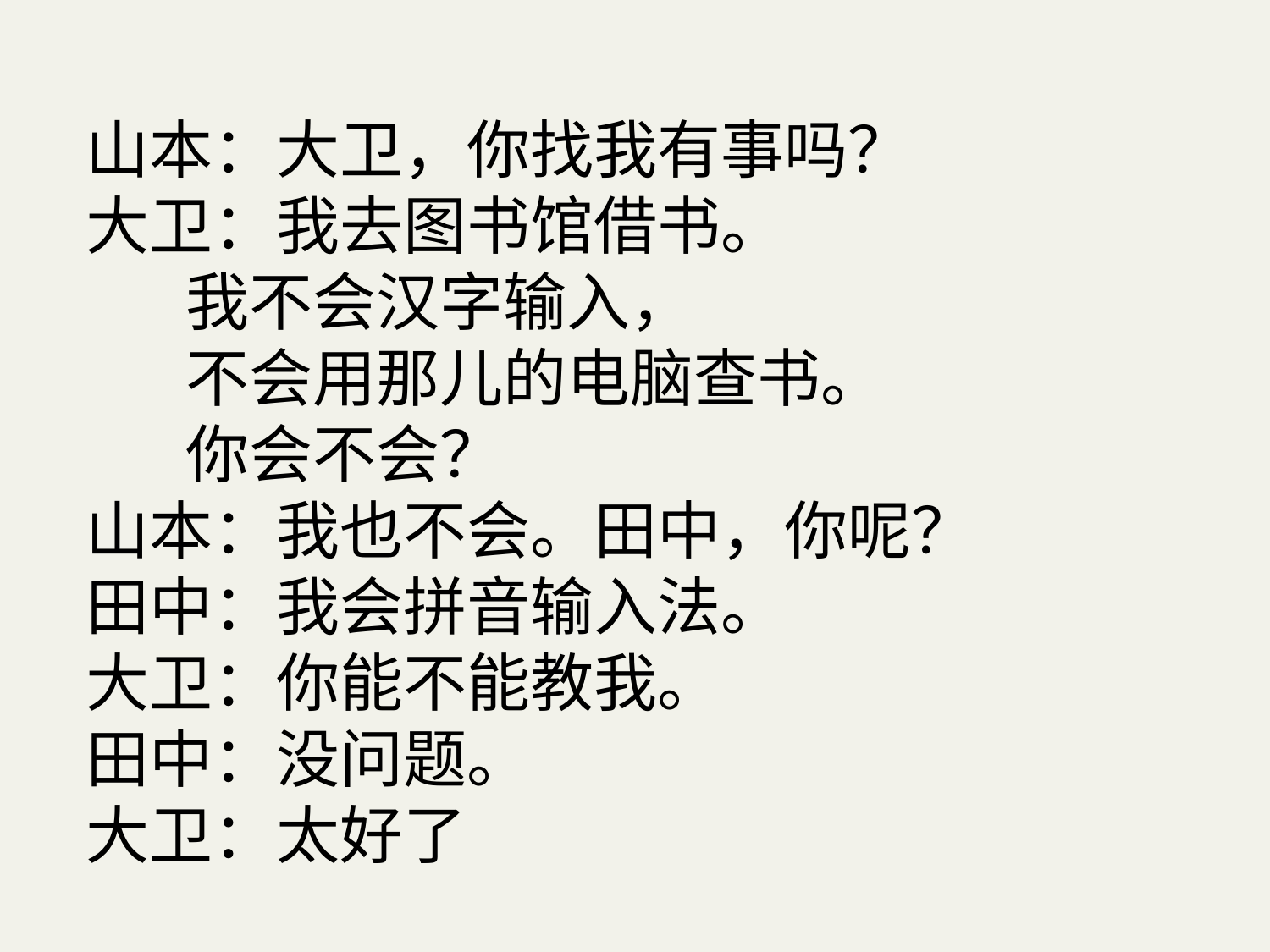

山本：大卫，你找我有事吗？
大卫：我去图书馆借书。
      我不会汉字输入，
      不会用那儿的电脑查书。
      你会不会？
山本：我也不会。田中，你呢？
田中：我会拼音输入法。
大卫：你能不能教我。
田中：没问题。
大卫：太好了